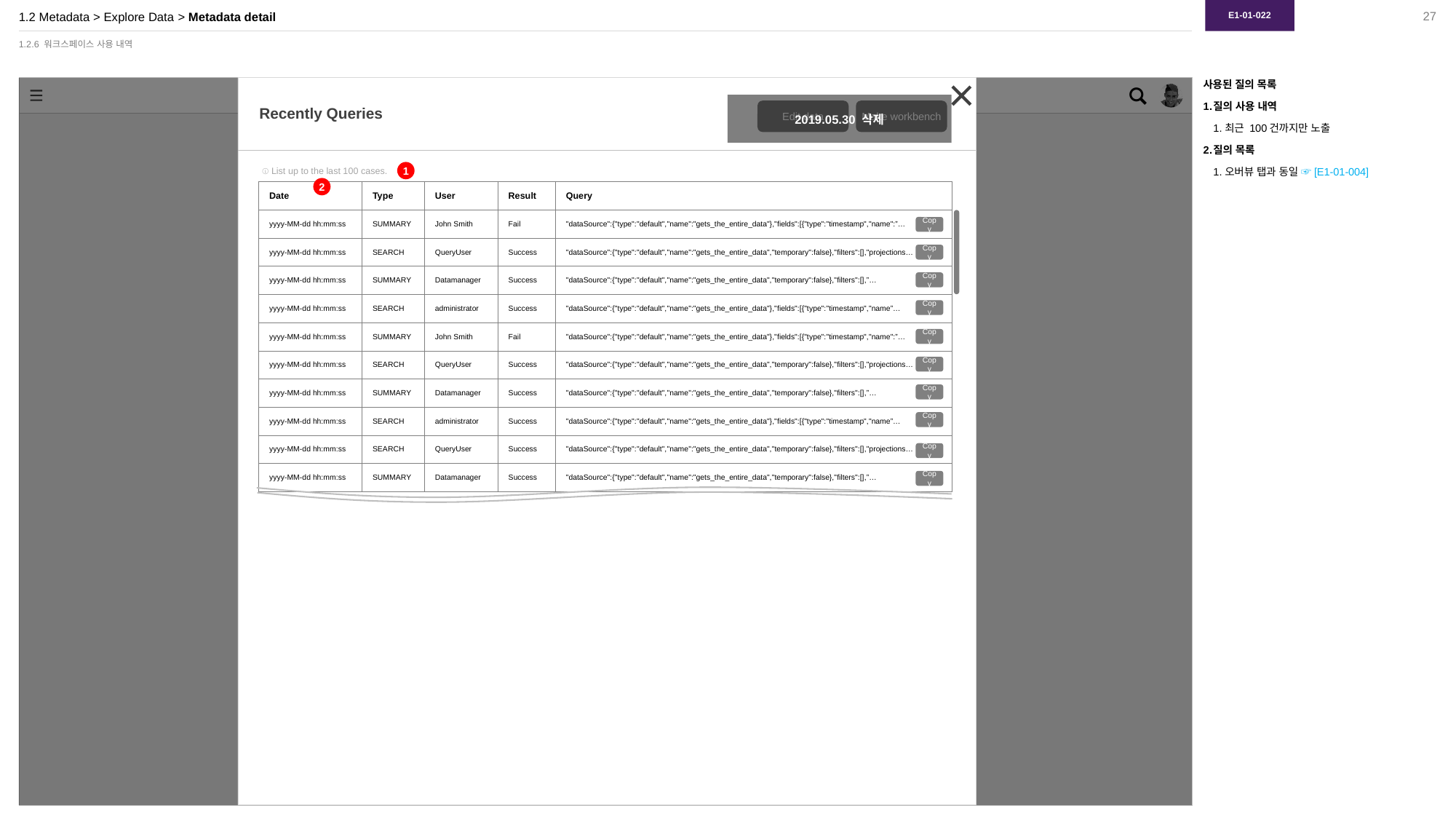

E1-01-022
27
# 1.2 Metadata > Explore Data > Metadata detail
1.2.6 워크스페이스 사용 내역
Recently Queries
사용된 질의 목록
질의 사용 내역
최근 100건까지만 노출
질의 목록
오버뷰 탭과 동일 ☞[E1-01-004]

2019.05.30 삭제
Edit data
Make workbench
1
ⓘ List up to the last 100 cases.
2
| Date | Type | User | Result | Query |
| --- | --- | --- | --- | --- |
| yyyy-MM-dd hh:mm:ss | SUMMARY | John Smith | Fail | "dataSource":{"type":"default","name":"gets\_the\_entire\_data"},"fields":[{"type":"timestamp","name":”… |
| yyyy-MM-dd hh:mm:ss | SEARCH | QueryUser | Success | "dataSource":{"type":"default","name":"gets\_the\_entire\_data","temporary":false},"filters":[],"projections… |
| yyyy-MM-dd hh:mm:ss | SUMMARY | Datamanager | Success | "dataSource":{"type":"default","name":"gets\_the\_entire\_data","temporary":false},"filters":[],”… |
| yyyy-MM-dd hh:mm:ss | SEARCH | administrator | Success | "dataSource":{"type":"default","name":"gets\_the\_entire\_data"},"fields":[{"type":"timestamp","name”… |
| yyyy-MM-dd hh:mm:ss | SUMMARY | John Smith | Fail | "dataSource":{"type":"default","name":"gets\_the\_entire\_data"},"fields":[{"type":"timestamp","name":”… |
| yyyy-MM-dd hh:mm:ss | SEARCH | QueryUser | Success | "dataSource":{"type":"default","name":"gets\_the\_entire\_data","temporary":false},"filters":[],"projections… |
| yyyy-MM-dd hh:mm:ss | SUMMARY | Datamanager | Success | "dataSource":{"type":"default","name":"gets\_the\_entire\_data","temporary":false},"filters":[],”… |
| yyyy-MM-dd hh:mm:ss | SEARCH | administrator | Success | "dataSource":{"type":"default","name":"gets\_the\_entire\_data"},"fields":[{"type":"timestamp","name”… |
| yyyy-MM-dd hh:mm:ss | SEARCH | QueryUser | Success | "dataSource":{"type":"default","name":"gets\_the\_entire\_data","temporary":false},"filters":[],"projections… |
| yyyy-MM-dd hh:mm:ss | SUMMARY | Datamanager | Success | "dataSource":{"type":"default","name":"gets\_the\_entire\_data","temporary":false},"filters":[],”… |
Copy
Copy

Copy
Copy
Copy
Copy
Copy
Copy
Copy
Copy